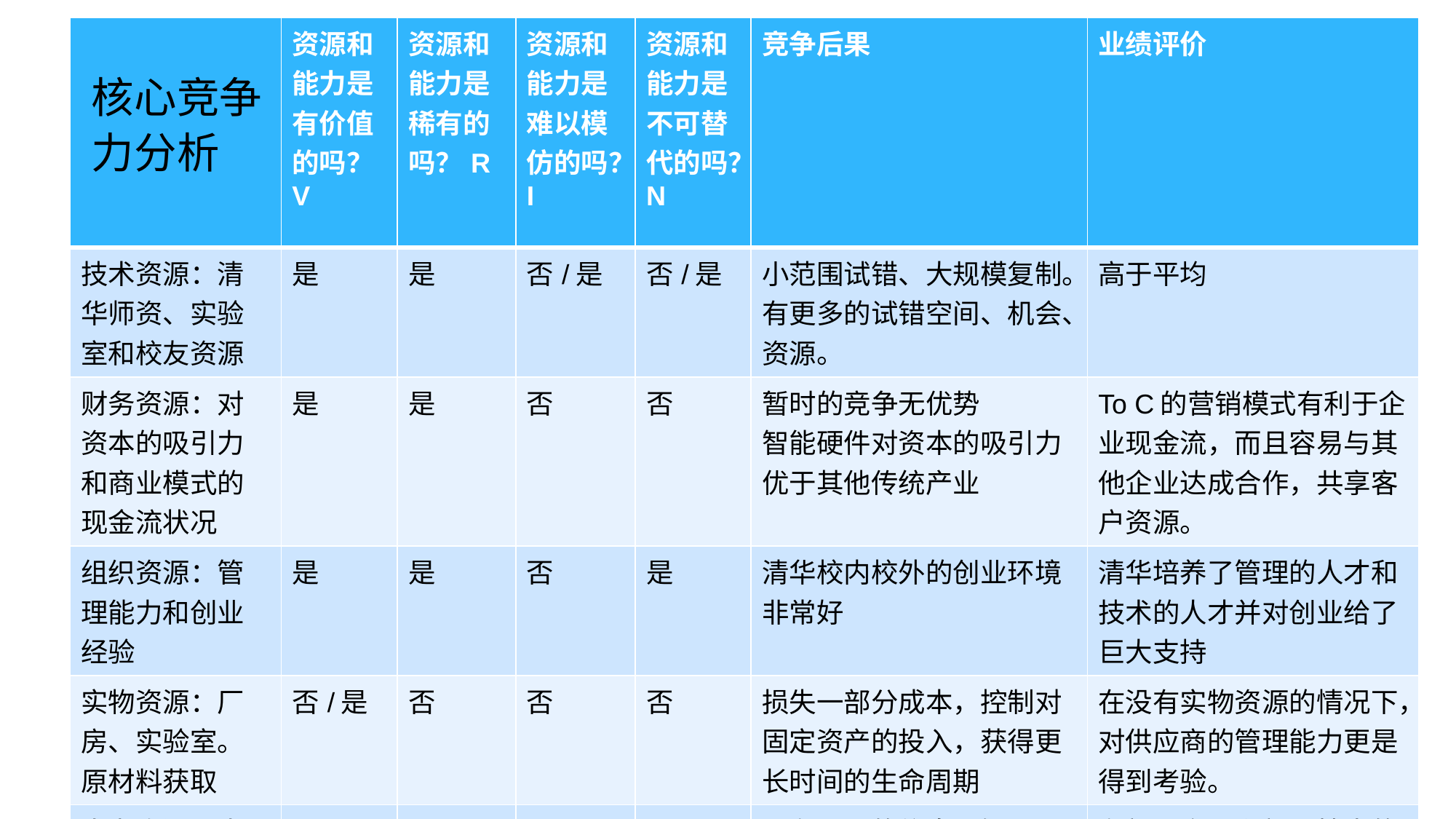

|  | 资源和能力是有价值的吗？V | 资源和能力是稀有的吗？R | 资源和能力是难以模仿的吗？I | 资源和能力是不可替代的吗？N | 竞争后果 | 业绩评价 |
| --- | --- | --- | --- | --- | --- | --- |
| 技术资源：清华师资、实验室和校友资源 | 是 | 是 | 否/是 | 否/是 | 小范围试错、大规模复制。 有更多的试错空间、机会、资源。 | 高于平均 |
| 财务资源：对资本的吸引力和商业模式的现金流状况 | 是 | 是 | 否 | 否 | 暂时的竞争无优势 智能硬件对资本的吸引力优于其他传统产业 | To C的营销模式有利于企业现金流，而且容易与其他企业达成合作，共享客户资源。 |
| 组织资源：管理能力和创业经验 | 是 | 是 | 否 | 是 | 清华校内校外的创业环境非常好 | 清华培养了管理的人才和技术的人才并对创业给了巨大支持 |
| 实物资源：厂房、实验室。原材料获取 | 否/是 | 否 | 否 | 否 | 损失一部分成本，控制对固定资产的投入，获得更长时间的生命周期 | 在没有实物资源的情况下，对供应商的管理能力更是得到考验。 |
| 人力资源：人员激励、培训、招聘 | 是 | 是 | 是 | 否 | 具有更强的信息、知识、人才资源，管理能力 | 在新兴产品和新兴技术的领域，并没有 |
# 核心竞争力分析